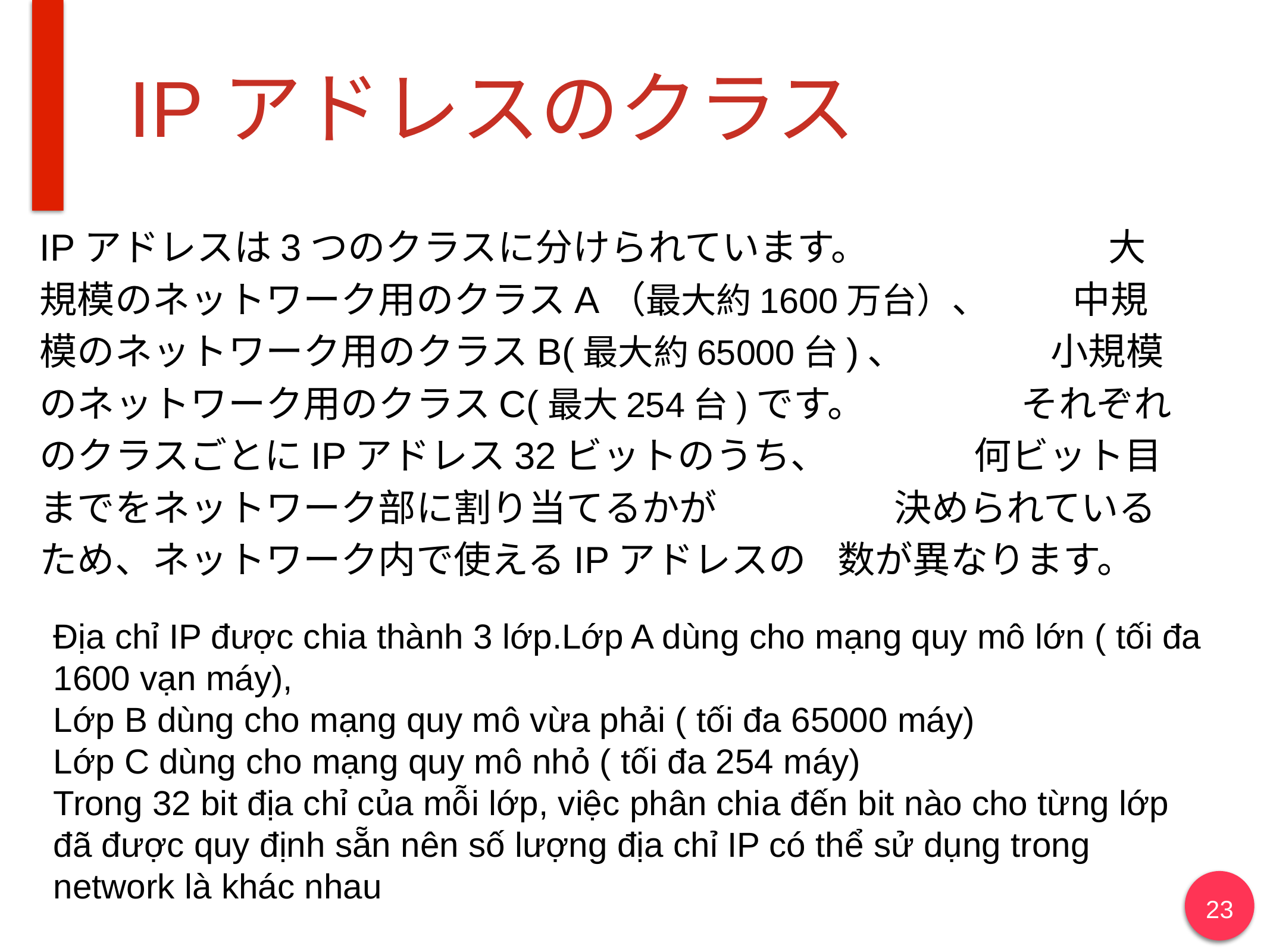

# IPアドレスのクラス
IPアドレスは3つのクラスに分けられています。                       大規模のネットワーク用のクラスA（最大約1600万台）、        中規模のネットワーク用のクラスB(最大約65000台)、              小規模のネットワーク用のクラスC(最大254台)です。               それぞれのクラスごとにIPアドレス32ビットのうち、              何ビット目までをネットワーク部に割り当てるかが                 決められているため、ネットワーク内で使えるIPアドレスの   数が異なります。
Địa chỉ IP được chia thành 3 lớp.Lớp A dùng cho mạng quy mô lớn ( tối đa 1600 vạn máy),
Lớp B dùng cho mạng quy mô vừa phải ( tối đa 65000 máy)
Lớp C dùng cho mạng quy mô nhỏ ( tối đa 254 máy)
Trong 32 bit địa chỉ của mỗi lớp, việc phân chia đến bit nào cho từng lớp đã được quy định sẵn nên số lượng địa chỉ IP có thể sử dụng trong network là khác nhau

23